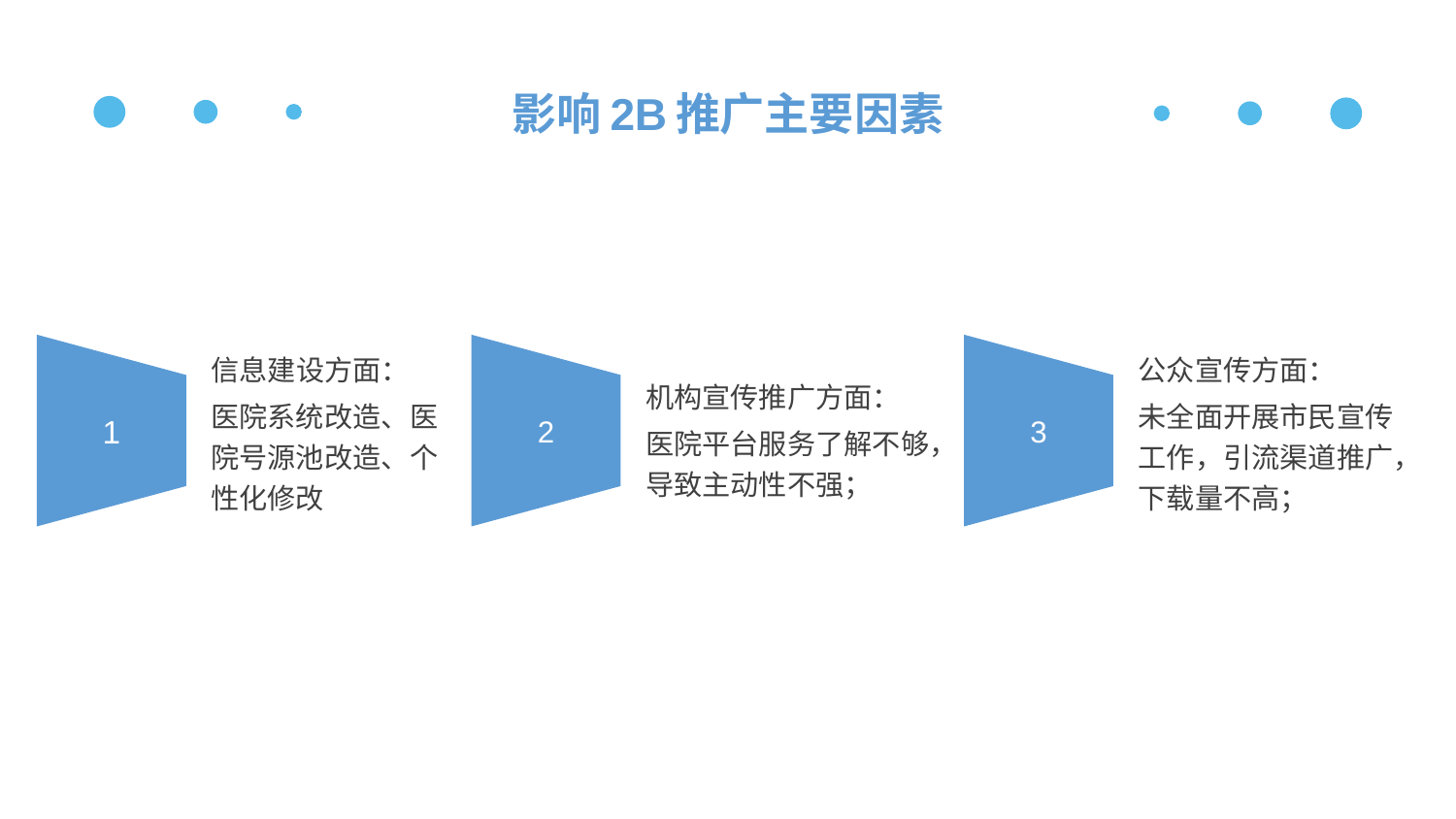

# 影响2B推广主要因素
信息建设方面：
医院系统改造、医院号源池改造、个性化修改
1
2
3
公众宣传方面：
未全面开展市民宣传工作，引流渠道推广，下载量不高；
机构宣传推广方面：
医院平台服务了解不够，导致主动性不强；